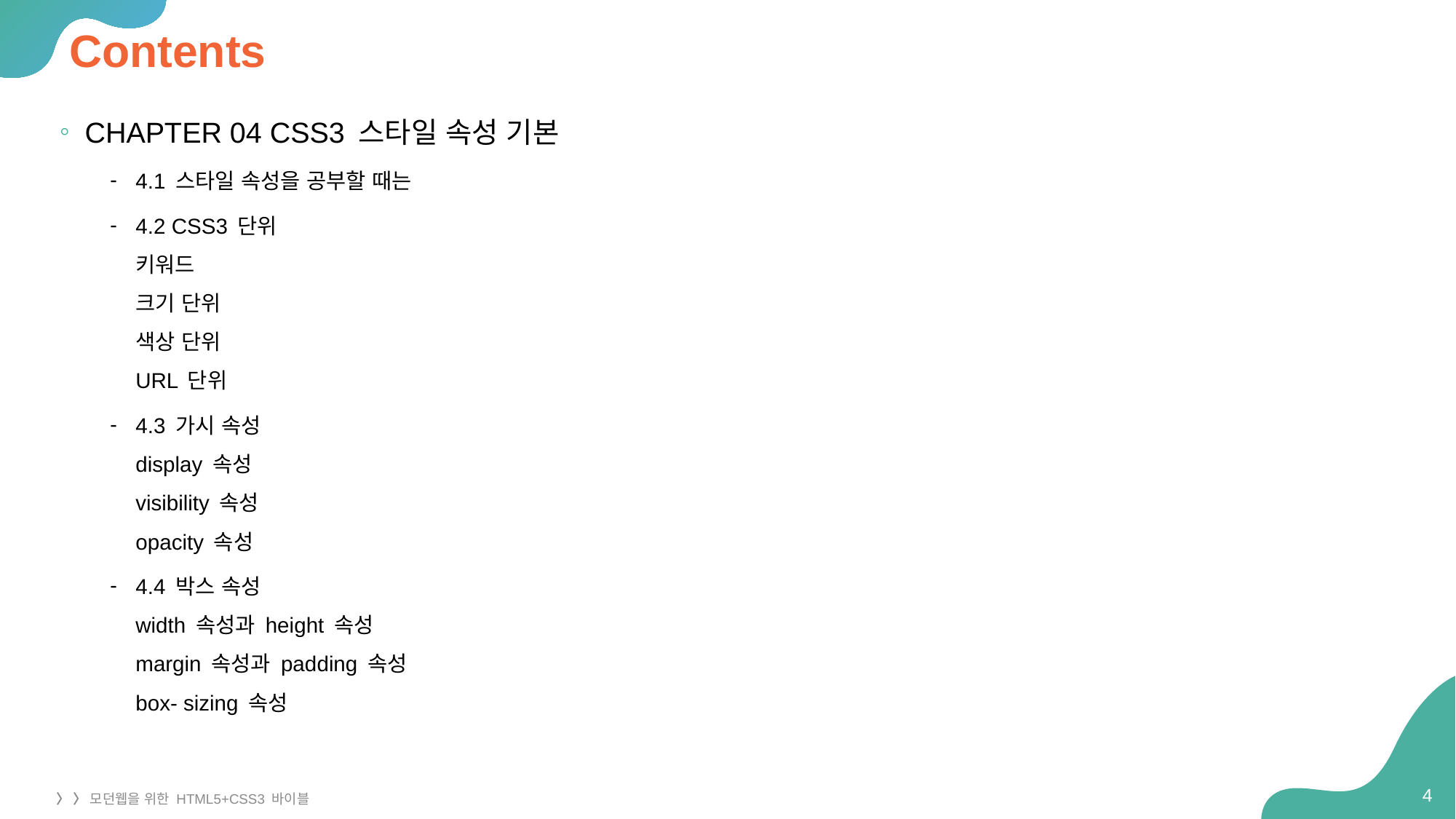

# Contents
CHAPTER 04 CSS3 스타일 속성 기본
4.1 스타일 속성을 공부할 때는
4.2 CSS3 단위
키워드
크기 단위
색상 단위
URL 단위
4.3 가시 속성
display 속성
visibility 속성
opacity 속성
4.4 박스 속성
width 속성과 height 속성
margin 속성과 padding 속성
box- sizing 속성

4
〉 〉 모던웹을 위한 HTML5+CSS3 바이블